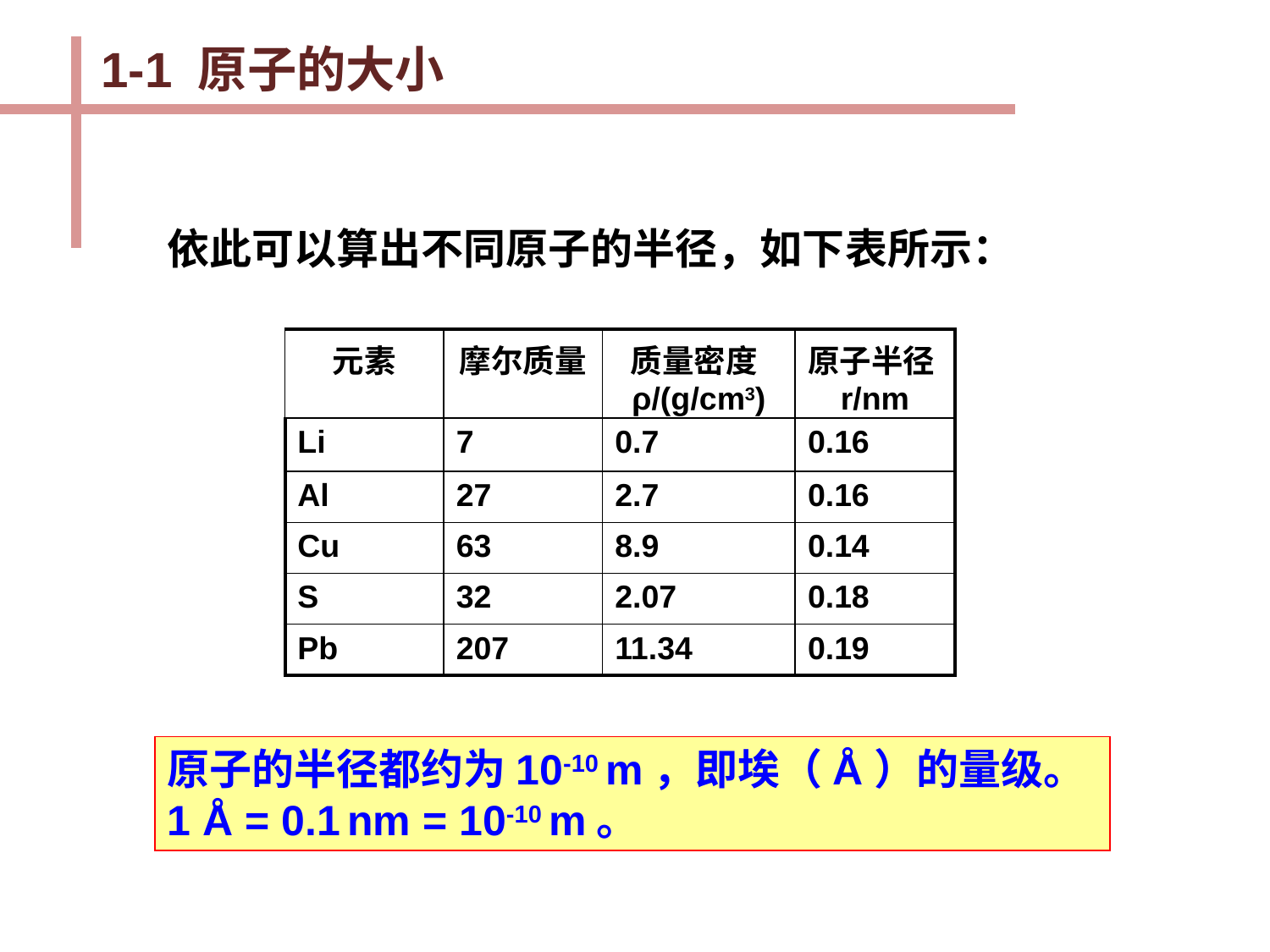

1-1 原子的大小
依此可以算出不同原子的半径，如下表所示：
| 元素 | 摩尔质量 | 质量密度ρ/(g/cm3) | 原子半径r/nm |
| --- | --- | --- | --- |
| Li | 7 | 0.7 | 0.16 |
| Al | 27 | 2.7 | 0.16 |
| Cu | 63 | 8.9 | 0.14 |
| S | 32 | 2.07 | 0.18 |
| Pb | 207 | 11.34 | 0.19 |
原子的半径都约为10-10 m，即埃（Å）的量级。
1 Å = 0.1 nm = 10-10 m。